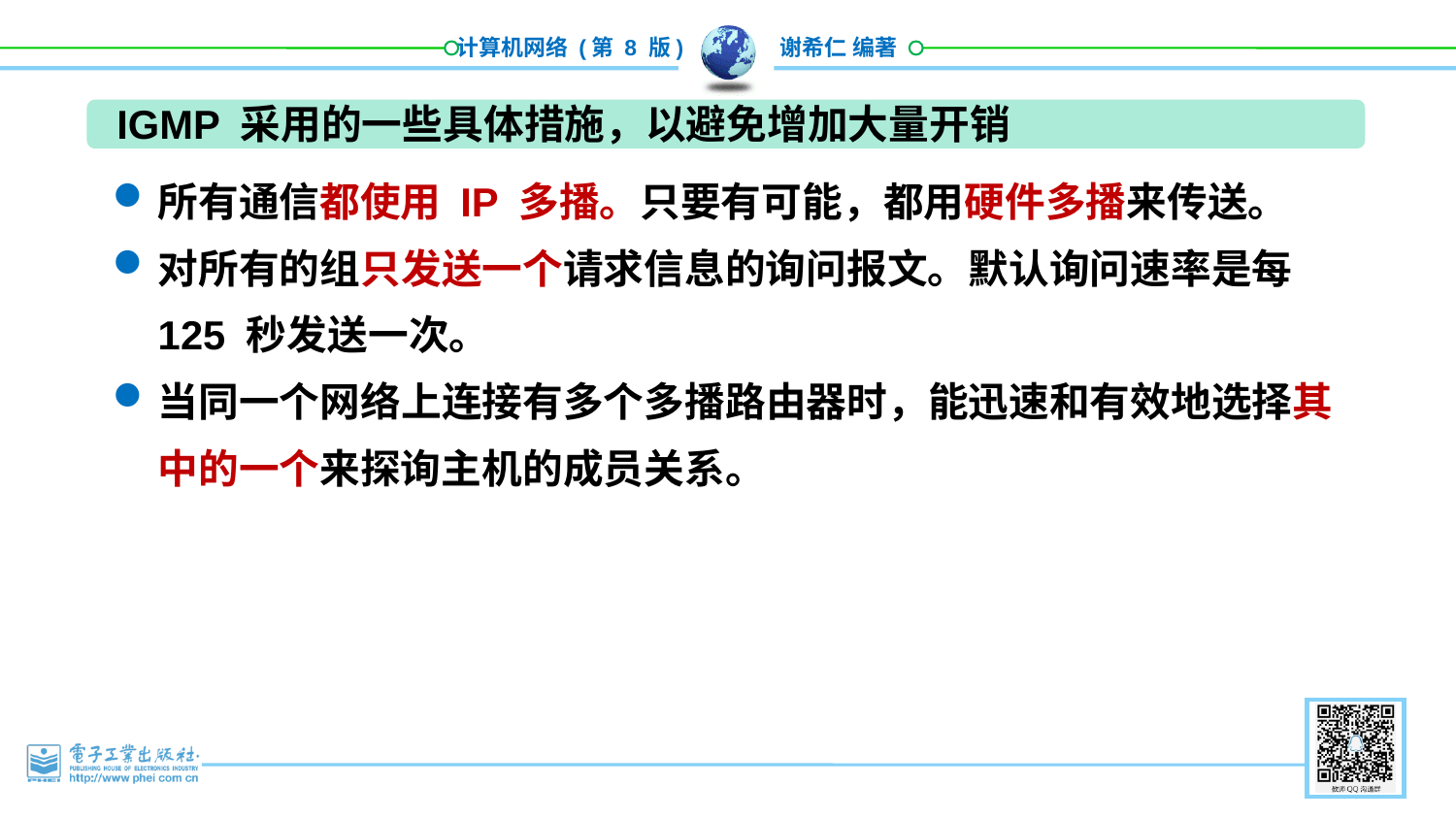

IGMP 采用的一些具体措施，以避免增加大量开销

所有通信都使用 IP 多播。只要有可能，都用硬件多播来传送。
对所有的组只发送一个请求信息的询问报文。默认询问速率是每 125 秒发送一次。
当同一个网络上连接有多个多播路由器时，能迅速和有效地选择其中的一个来探询主机的成员关系。